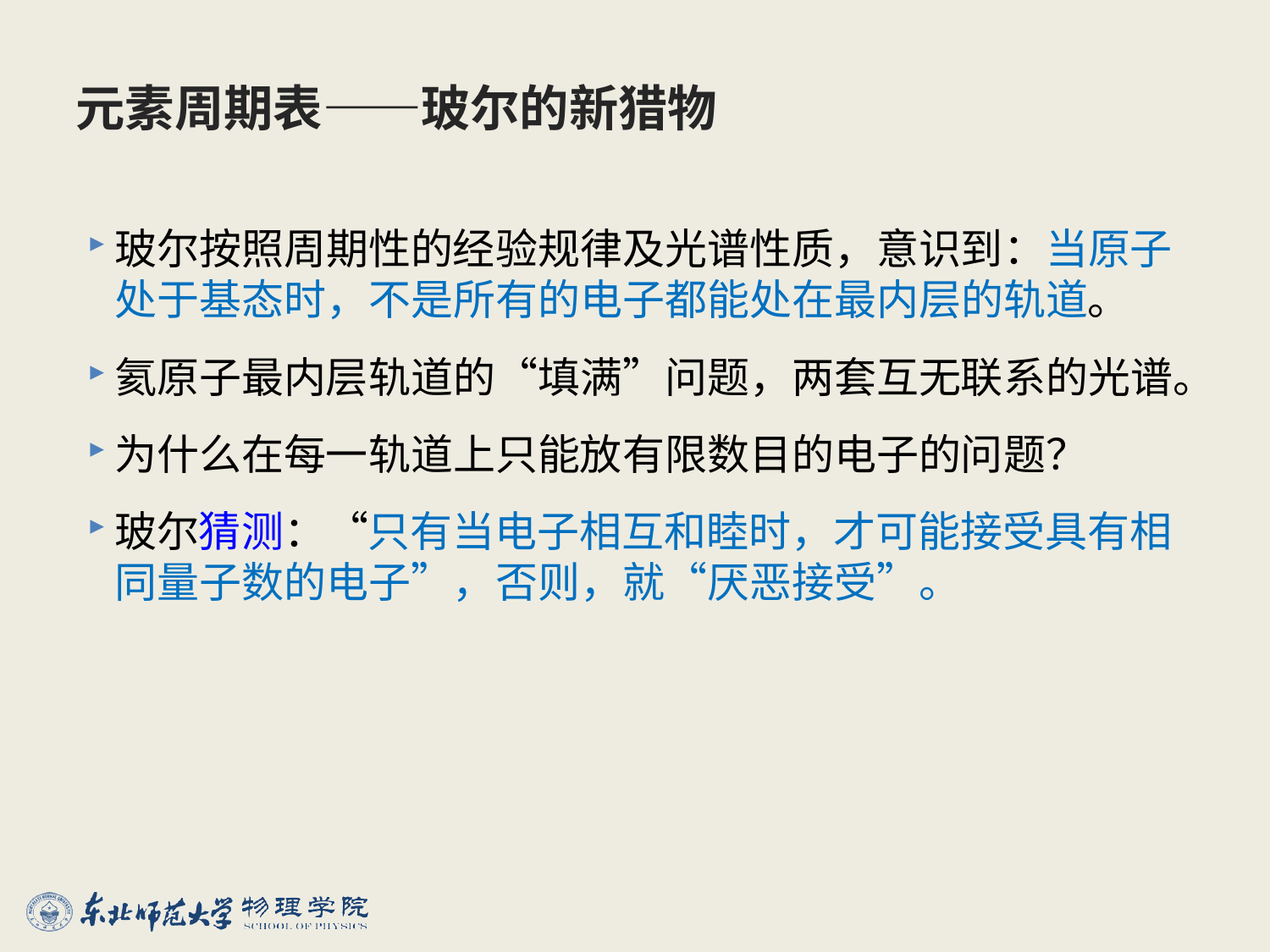

# 元素周期表——玻尔的新猎物
玻尔按照周期性的经验规律及光谱性质，意识到：当原子处于基态时，不是所有的电子都能处在最内层的轨道。
氦原子最内层轨道的“填满”问题，两套互无联系的光谱。
为什么在每一轨道上只能放有限数目的电子的问题？
玻尔猜测：“只有当电子相互和睦时，才可能接受具有相同量子数的电子”，否则，就“厌恶接受”。